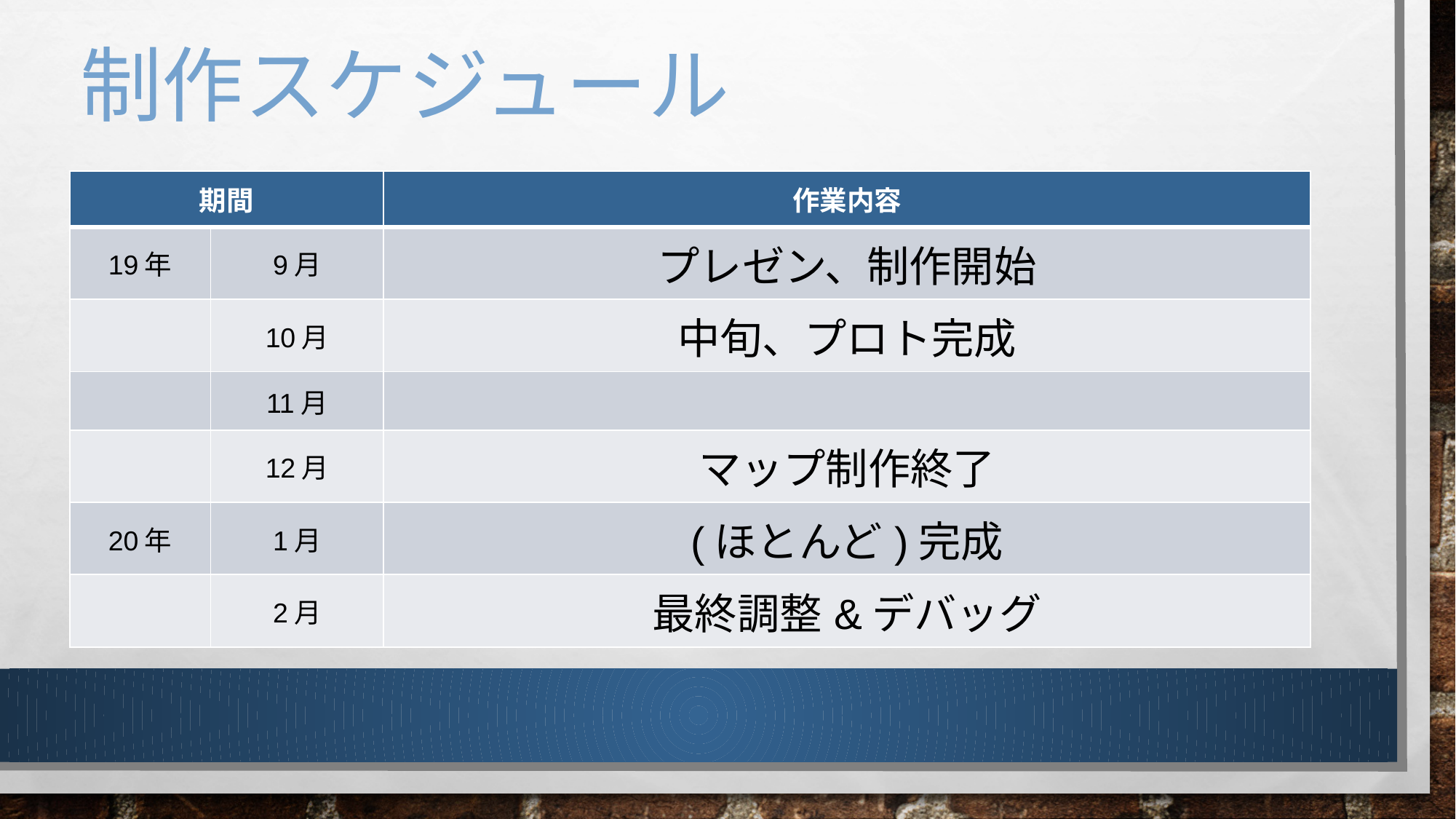

# 制作スケジュール
| 期間 |  | 作業内容 |
| --- | --- | --- |
| 19年 | 9月 | プレゼン、制作開始 |
|  | 10月 | 中旬、プロト完成 |
|  | 11月 |  |
|  | 12月 | マップ制作終了 |
| 20年 | 1月 | (ほとんど)完成 |
|  | 2月 | 最終調整&デバッグ |